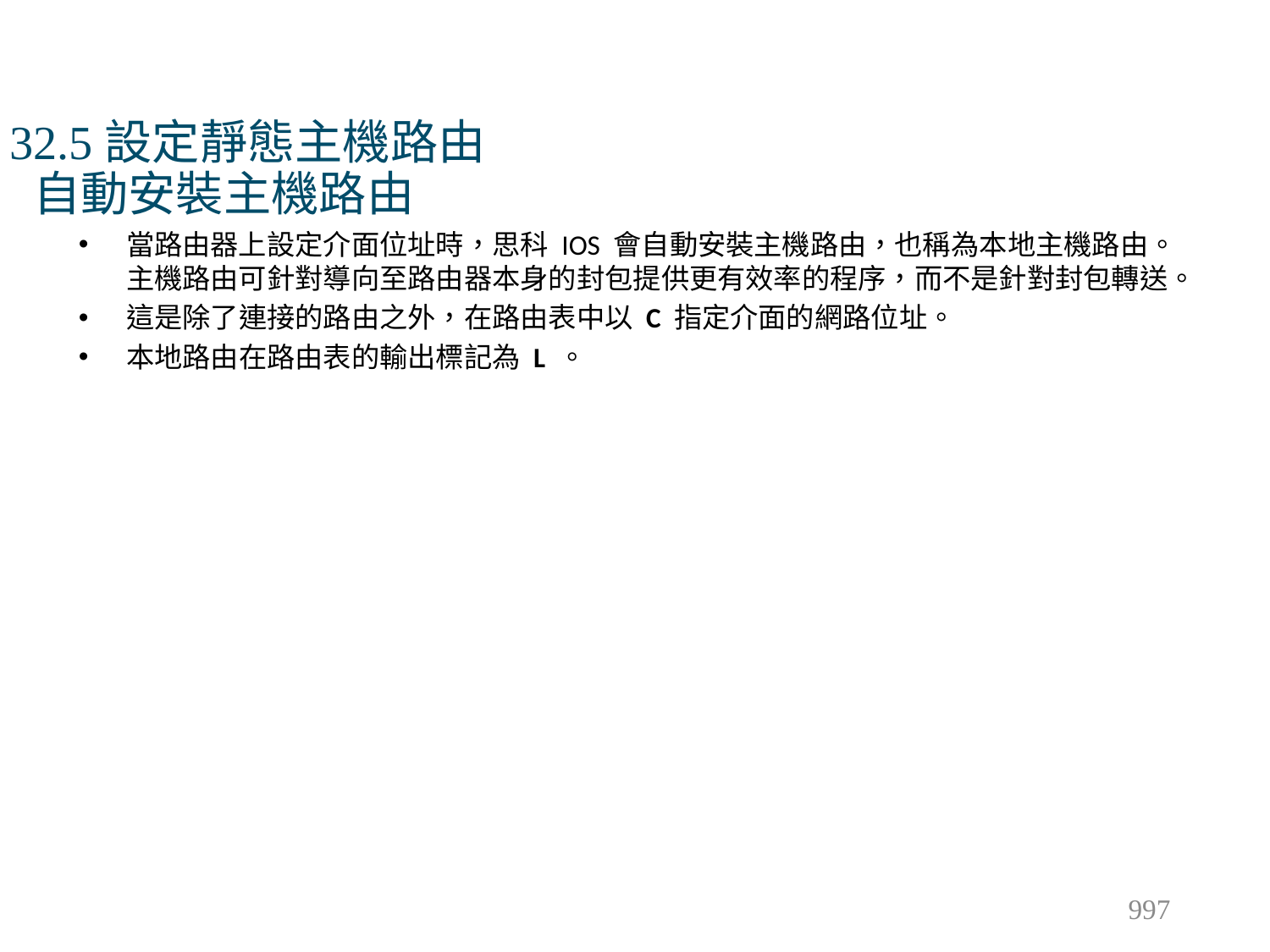

# 32.5設定靜態主機路由 自動安裝主機路由
當路由器上設定介面位址時，思科 IOS 會自動安裝主機路由，也稱為本地主機路由。主機路由可針對導向至路由器本身的封包提供更有效率的程序，而不是針對封包轉送。
這是除了連接的路由之外，在路由表中以 C 指定介面的網路位址。
本地路由在路由表的輸出標記為 L 。

997